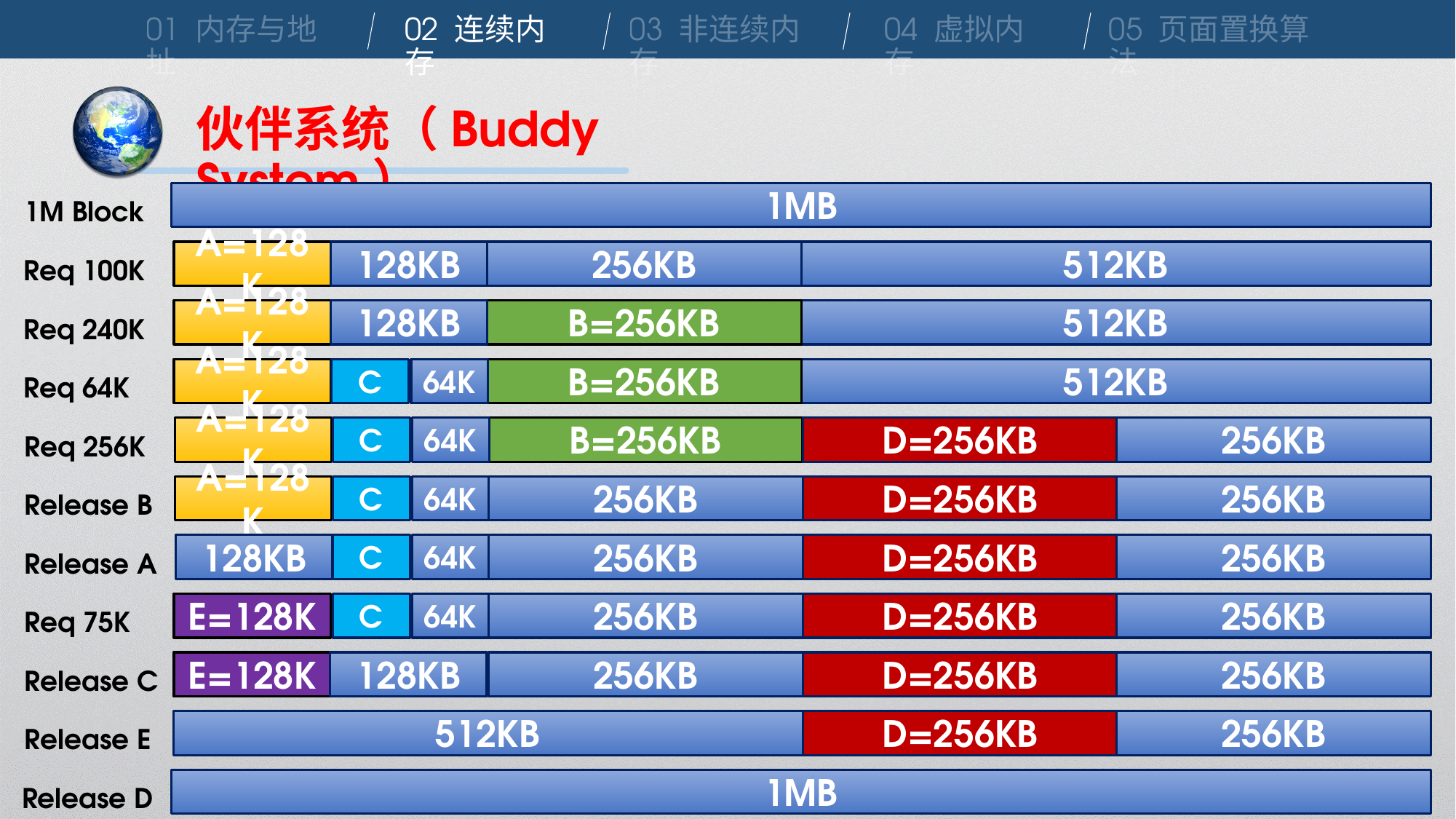

01 内存与地址
02 连续内存
03 非连续内存
04 虚拟内存
05 页面置换算法
伙伴系统（Buddy System）
1M Block
1MB
Req 100K
A=128K
128KB
256KB
512KB
Req 240K
A=128K
128KB
B=256KB
512KB
Req 64K
A=128K
C
64K
B=256KB
512KB
Req 256K
A=128K
C
64K
B=256KB
D=256KB
256KB
Release B
A=128K
C
64K
256KB
D=256KB
256KB
Release A
128KB
C
64K
256KB
D=256KB
256KB
Req 75K
E=128K
C
64K
256KB
D=256KB
256KB
Release C
E=128K
128KB
256KB
D=256KB
256KB
Release E
512KB
D=256KB
256KB
Release D
1MB